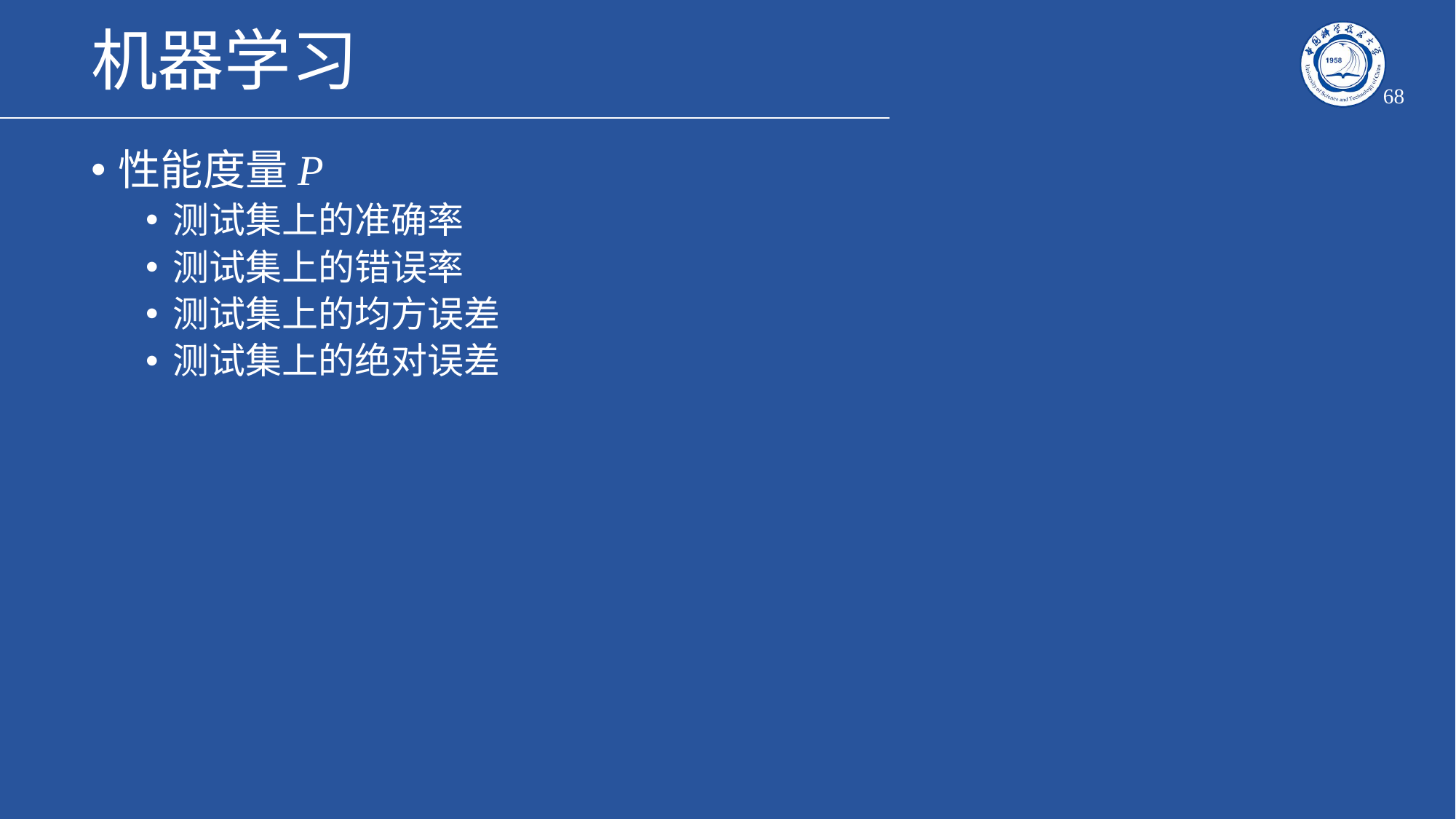

# 机器学习
68
性能度量P
测试集上的准确率
测试集上的错误率
测试集上的均方误差
测试集上的绝对误差